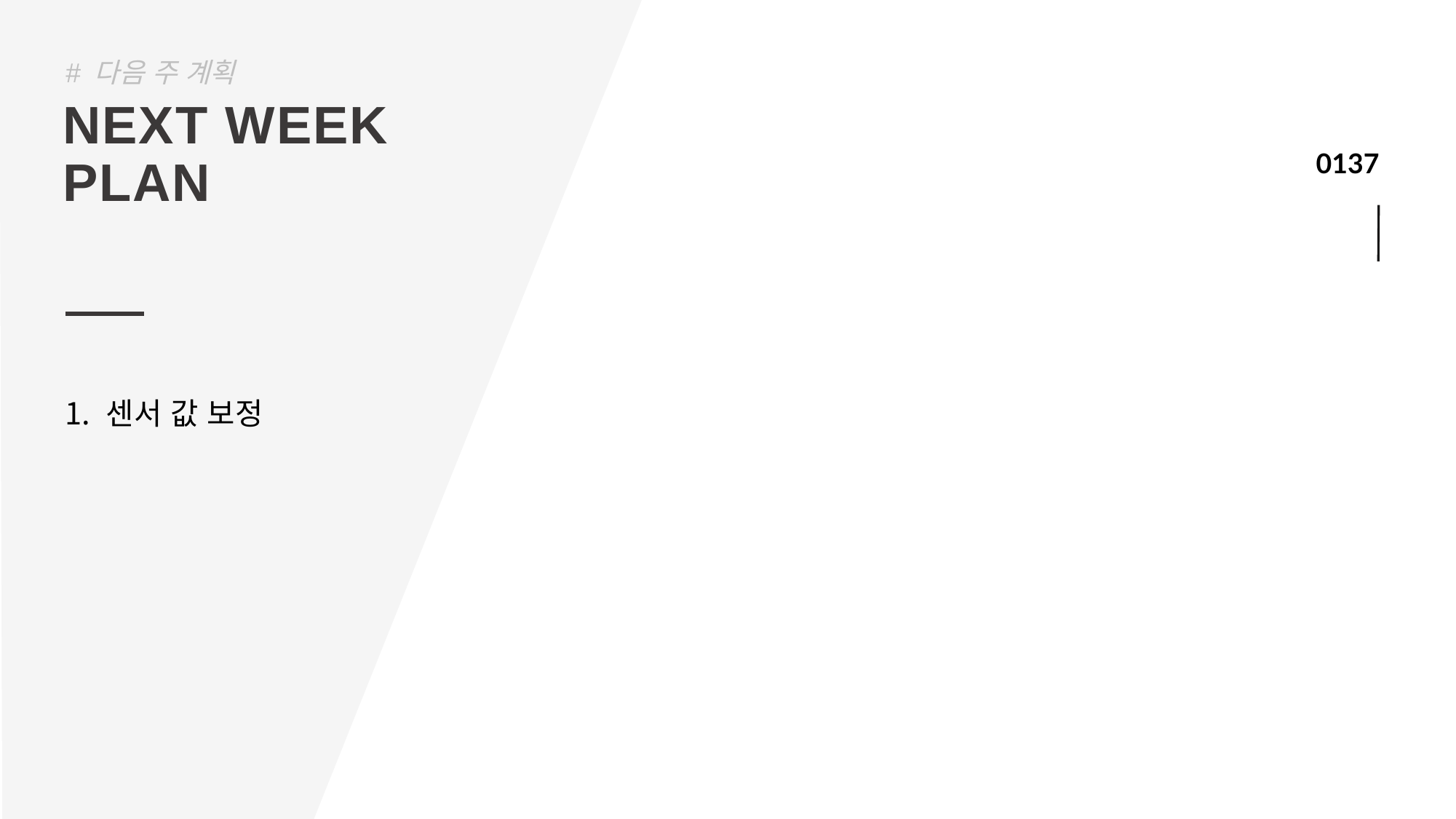

# 다음 주 계획
NEXT WEEK
PLAN
센서 값 보정